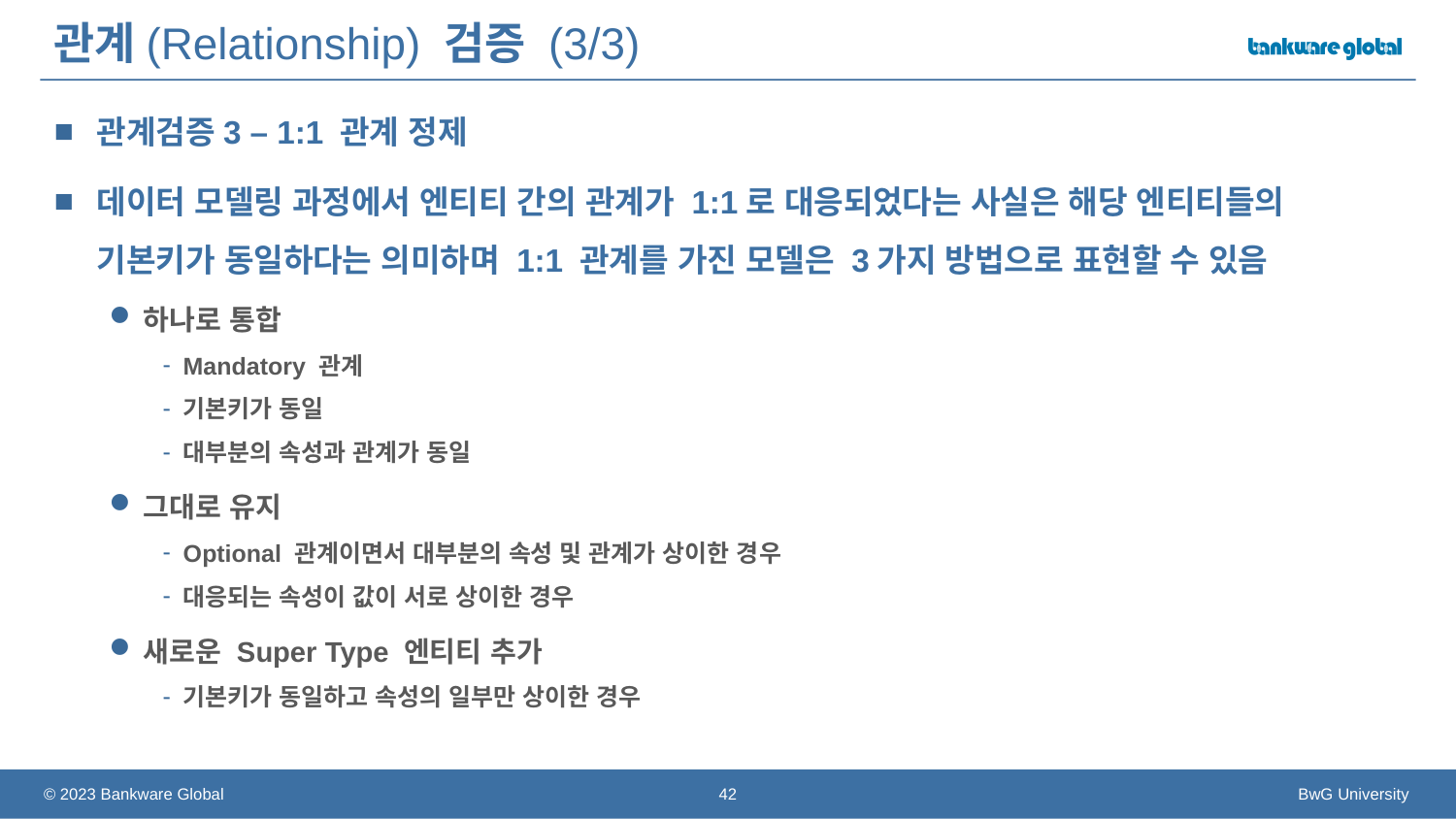

# 관계(Relationship) 검증 (3/3)
관계검증3 – 1:1 관계 정제
데이터 모델링 과정에서 엔티티 간의 관계가 1:1로 대응되었다는 사실은 해당 엔티티들의 기본키가 동일하다는 의미하며 1:1 관계를 가진 모델은 3가지 방법으로 표현할 수 있음
하나로 통합
Mandatory 관계
기본키가 동일
대부분의 속성과 관계가 동일
그대로 유지
Optional 관계이면서 대부분의 속성 및 관계가 상이한 경우
대응되는 속성이 값이 서로 상이한 경우
새로운 Super Type 엔티티 추가
기본키가 동일하고 속성의 일부만 상이한 경우
42